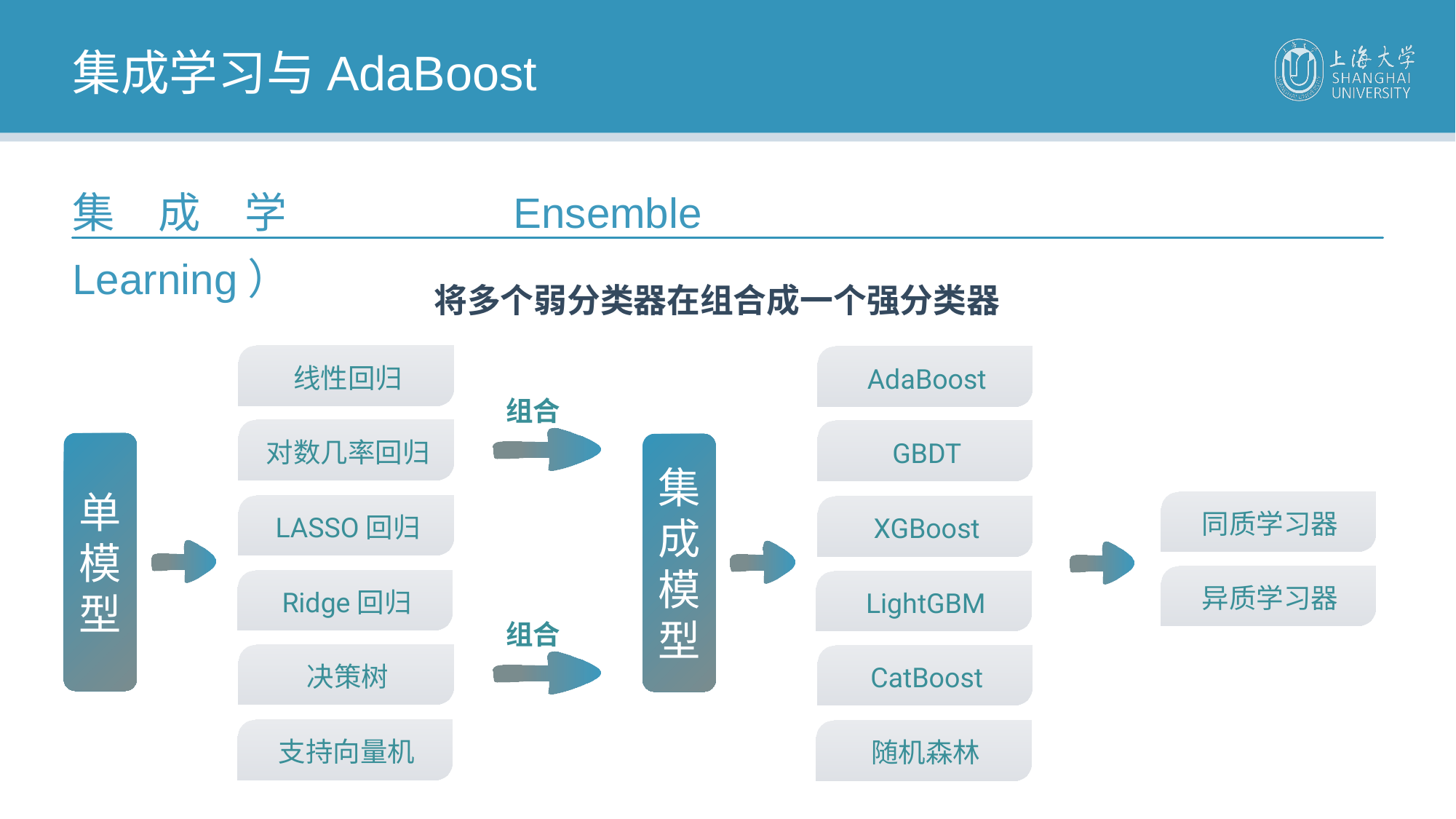

集成学习与AdaBoost
集成学习（Ensemble Learning）
将多个弱分类器在组合成一个强分类器

线性回归

AdaBoost
组合

对数几率回归

GBDT
单模型
集成模型

同质学习器

LASSO回归

XGBoost

异质学习器

Ridge回归

LightGBM
组合

决策树

CatBoost

支持向量机

随机森林